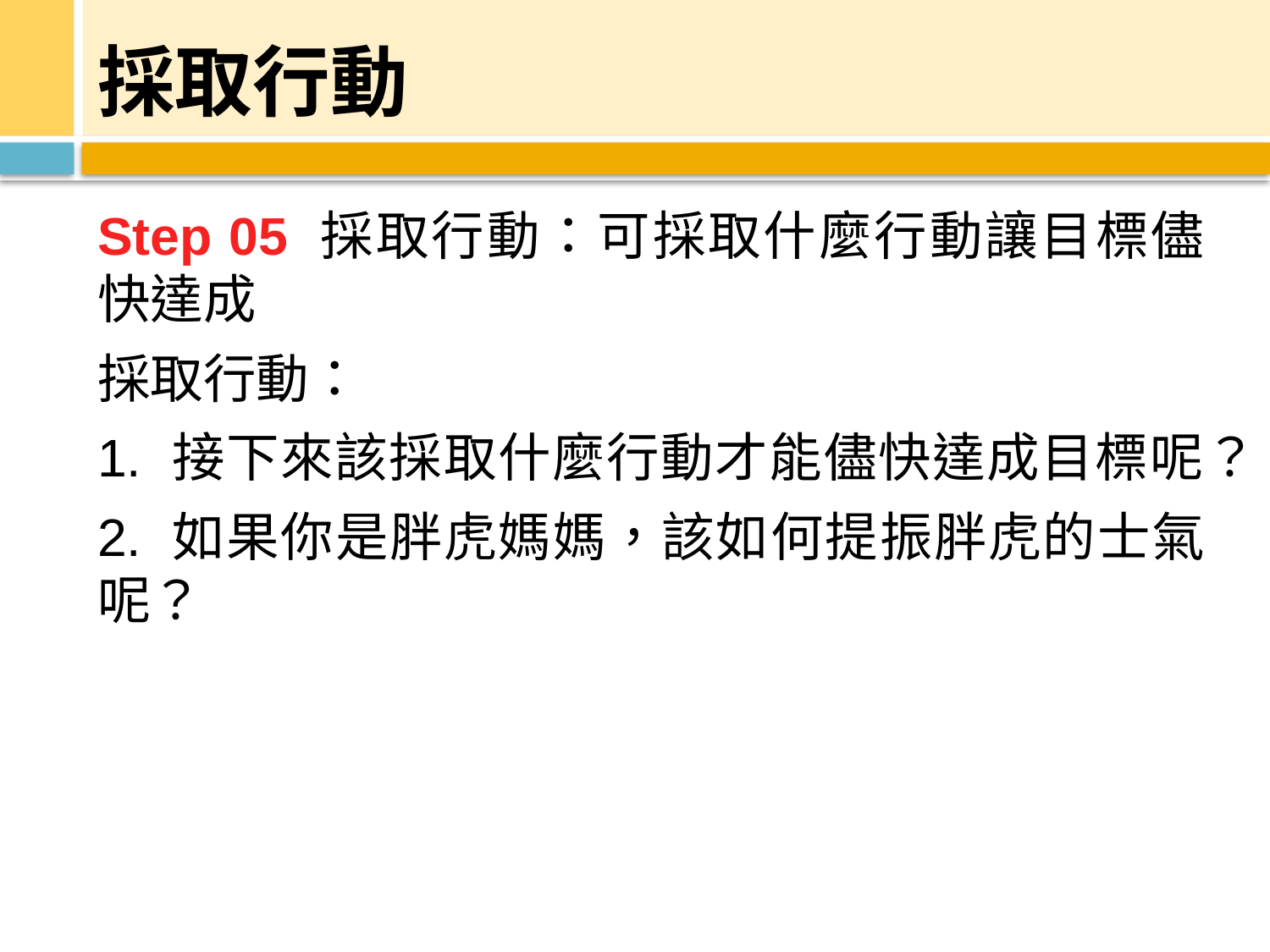

# 採取行動
Step 05 採取行動：可採取什麼行動讓目標儘快達成
採取行動：
1. 接下來該採取什麼行動才能儘快達成目標呢？
2. 如果你是胖虎媽媽，該如何提振胖虎的士氣呢？